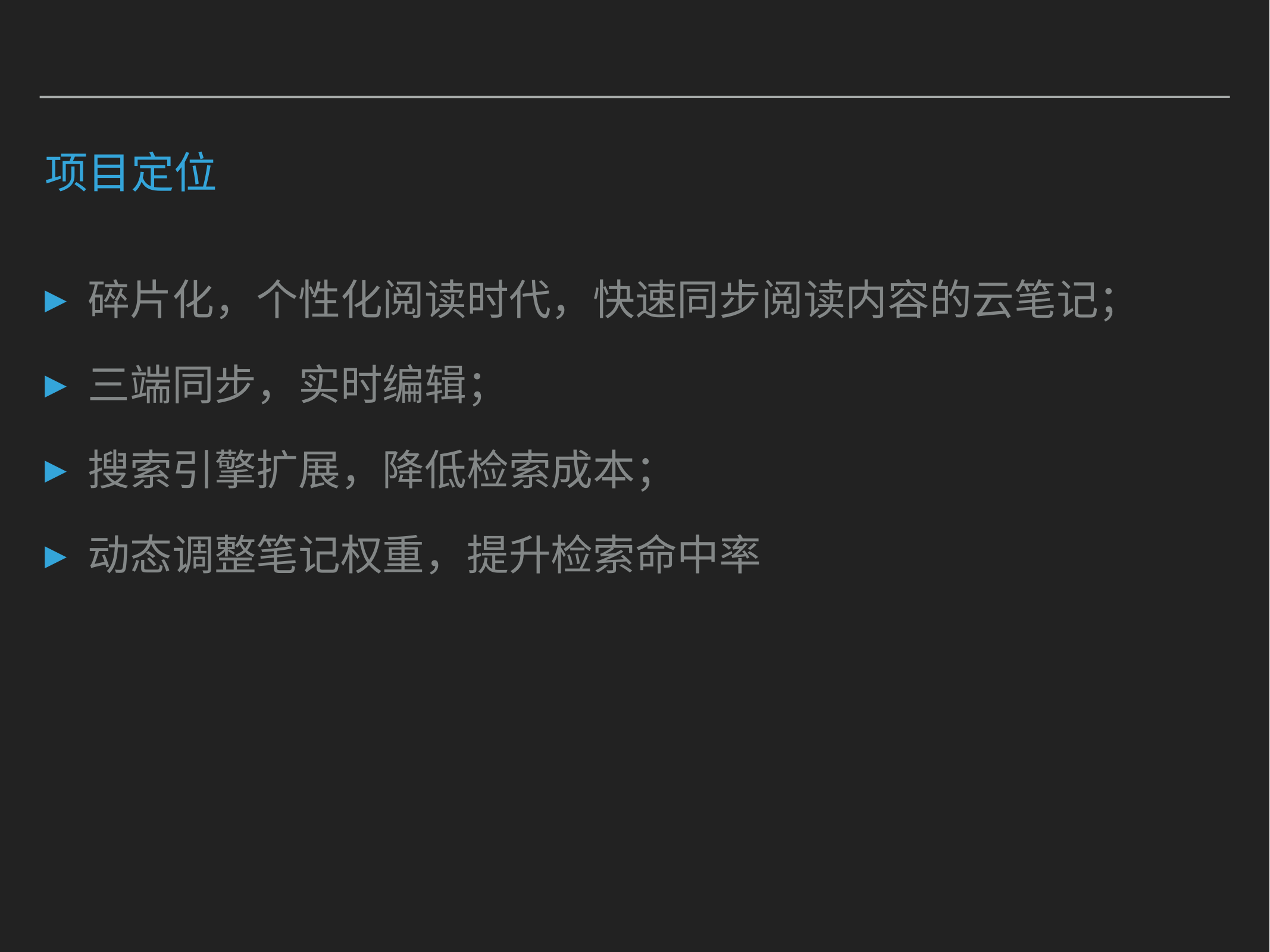

# 项目定位
碎片化，个性化阅读时代，快速同步阅读内容的云笔记；
三端同步，实时编辑；
搜索引擎扩展，降低检索成本；
动态调整笔记权重，提升检索命中率